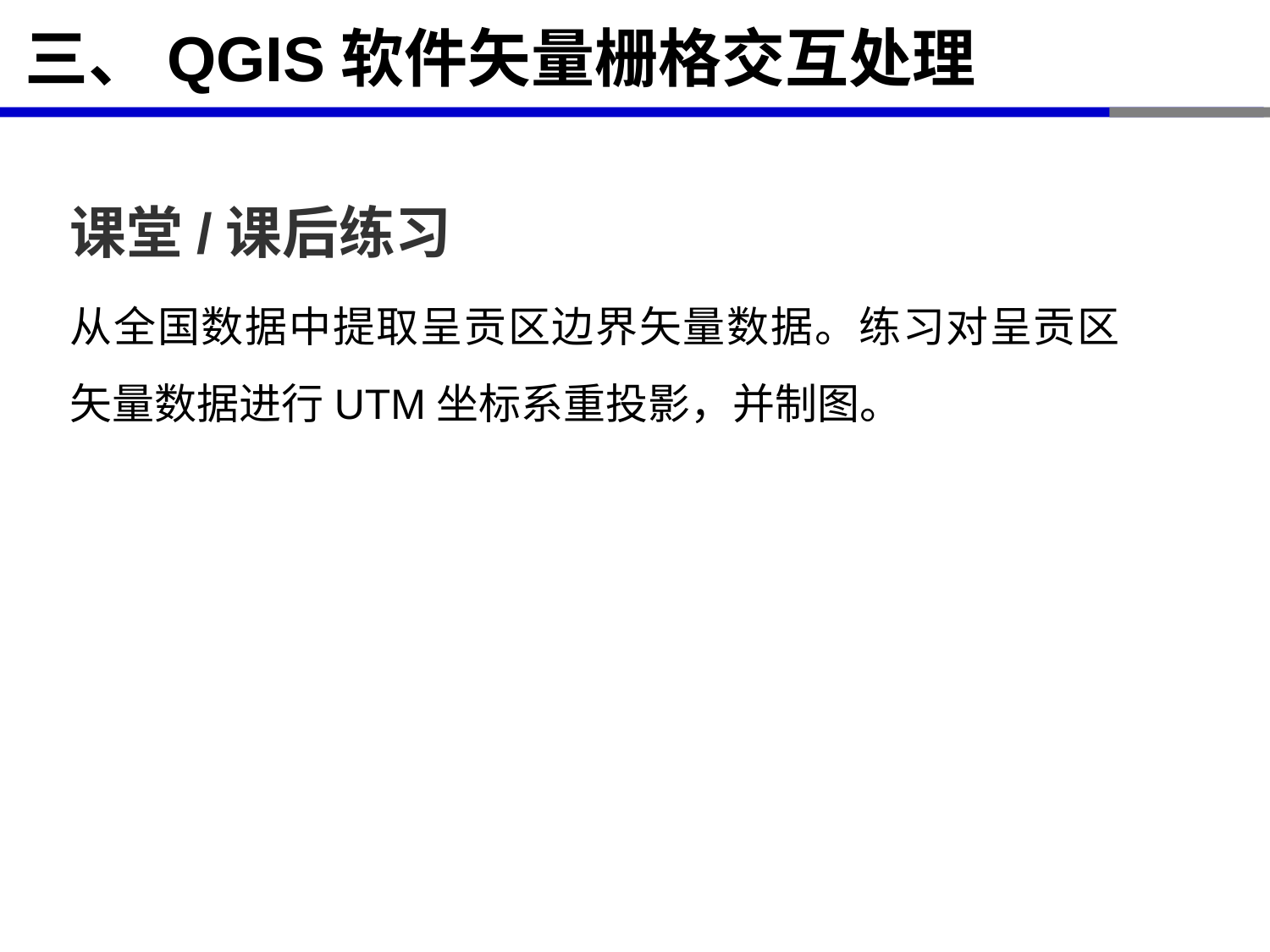

# 三、QGIS软件矢量栅格交互处理
课堂/课后练习
从全国数据中提取呈贡区边界矢量数据。练习对呈贡区矢量数据进行UTM坐标系重投影，并制图。